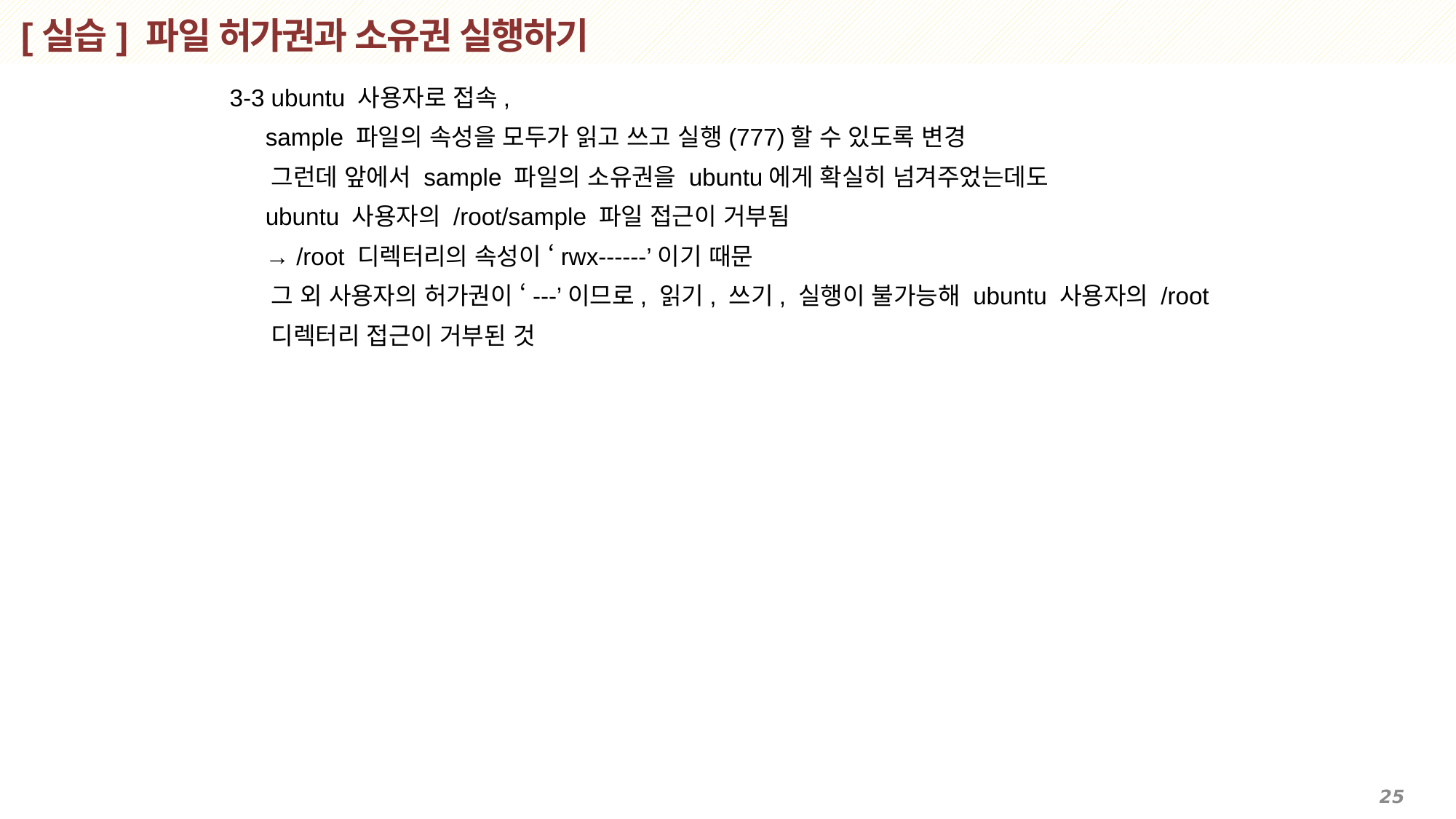

# [실습] 파일 허가권과 소유권 실행하기
   3-3 ubuntu 사용자로 접속,
        sample 파일의 속성을 모두가 읽고 쓰고 실행(777)할 수 있도록 변경
        그런데 앞에서 sample 파일의 소유권을 ubuntu에게 확실히 넘겨주었는데도
        ubuntu 사용자의 /root/sample 파일 접근이 거부됨
        → /root 디렉터리의 속성이 ‘rwx------’이기 때문
        그 외 사용자의 허가권이 ‘---’이므로, 읽기, 쓰기, 실행이 불가능해 ubuntu 사용자의 /root
        디렉터리 접근이 거부된 것